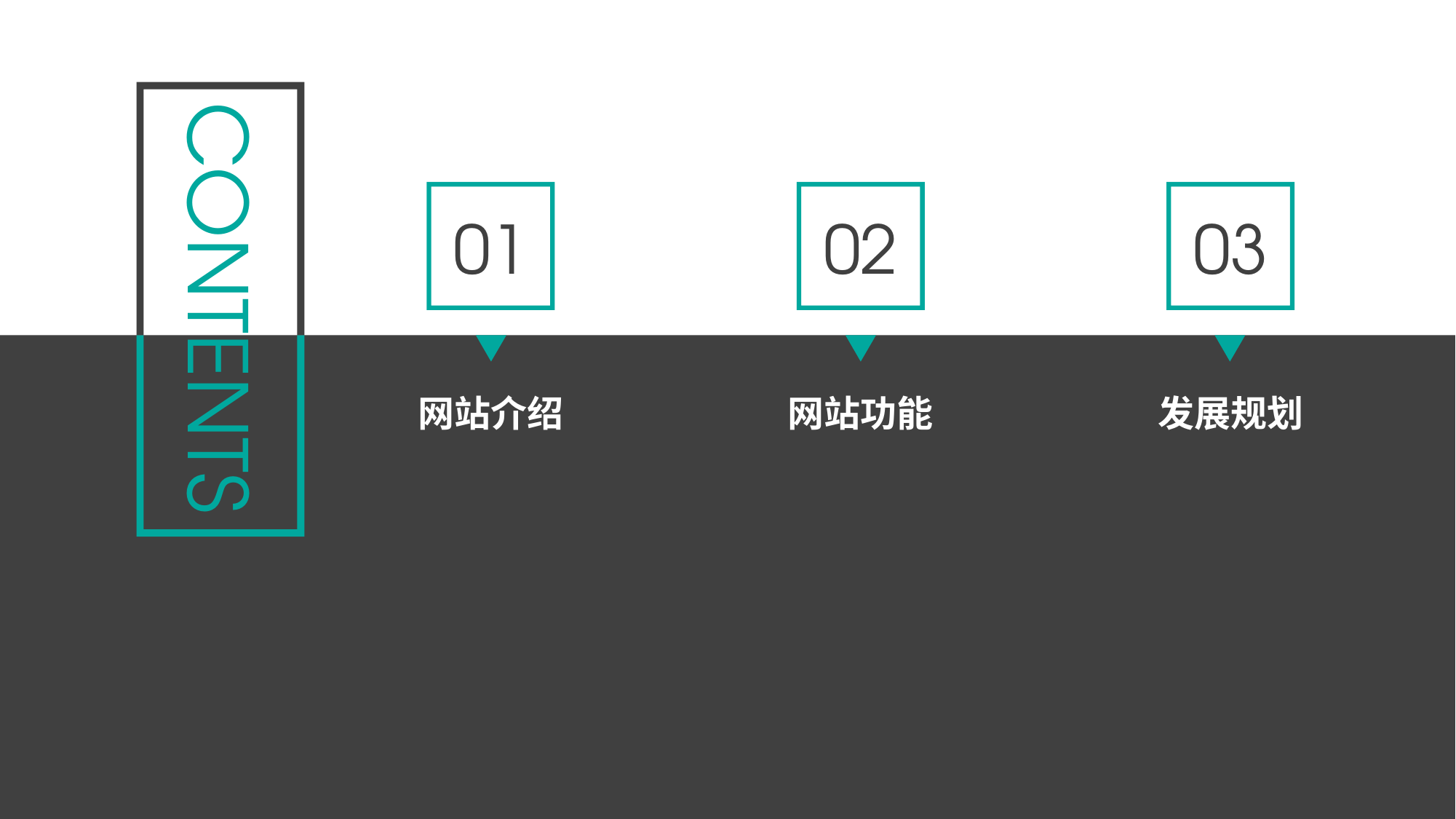

CONTENTS

01

网站介绍

02

网站功能

03

发展规划